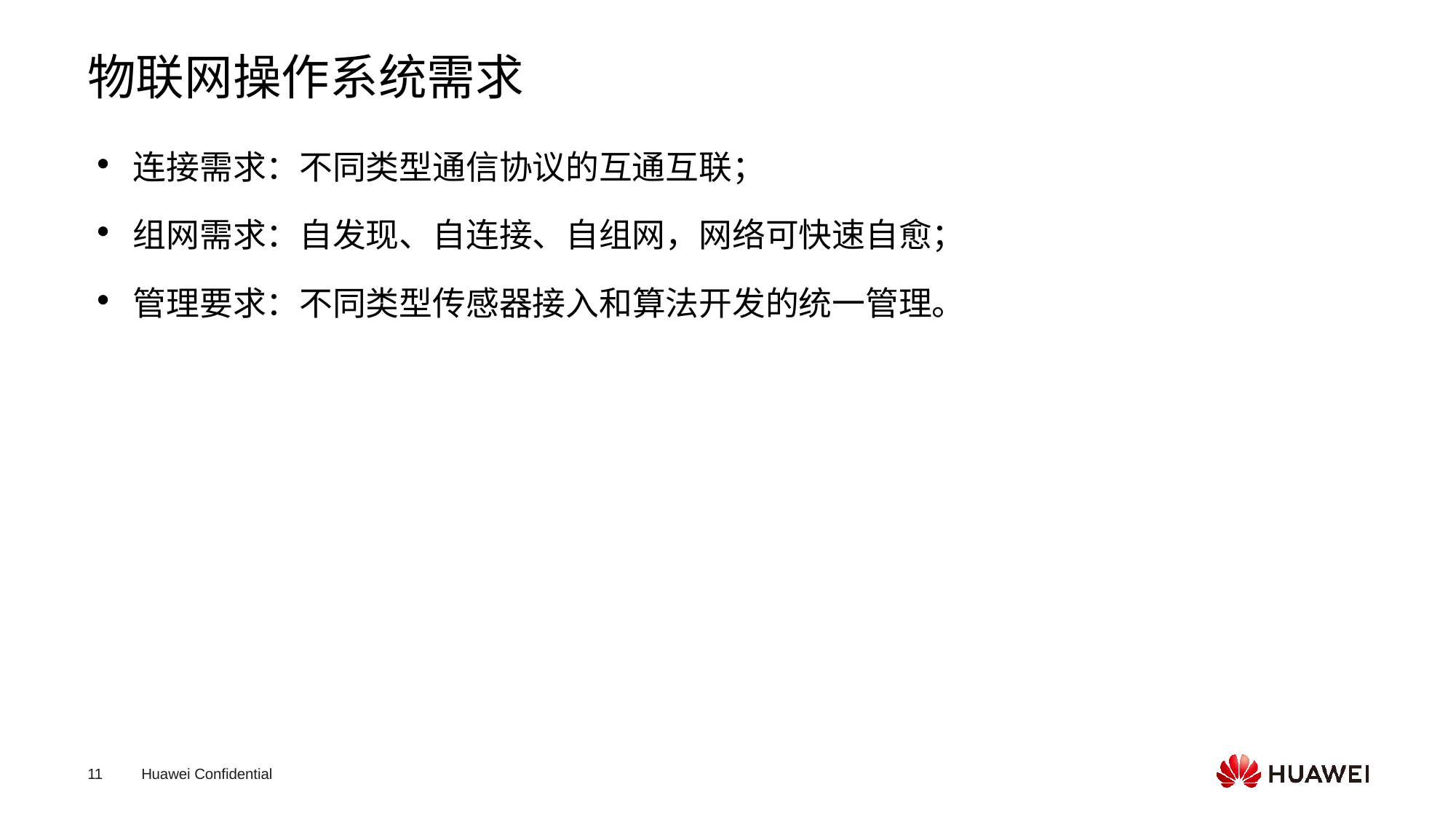

# 物联网操作系统需求
连接需求：不同类型通信协议的互通互联；
组网需求：自发现、自连接、自组网，网络可快速自愈；
管理要求：不同类型传感器接入和算法开发的统一管理。